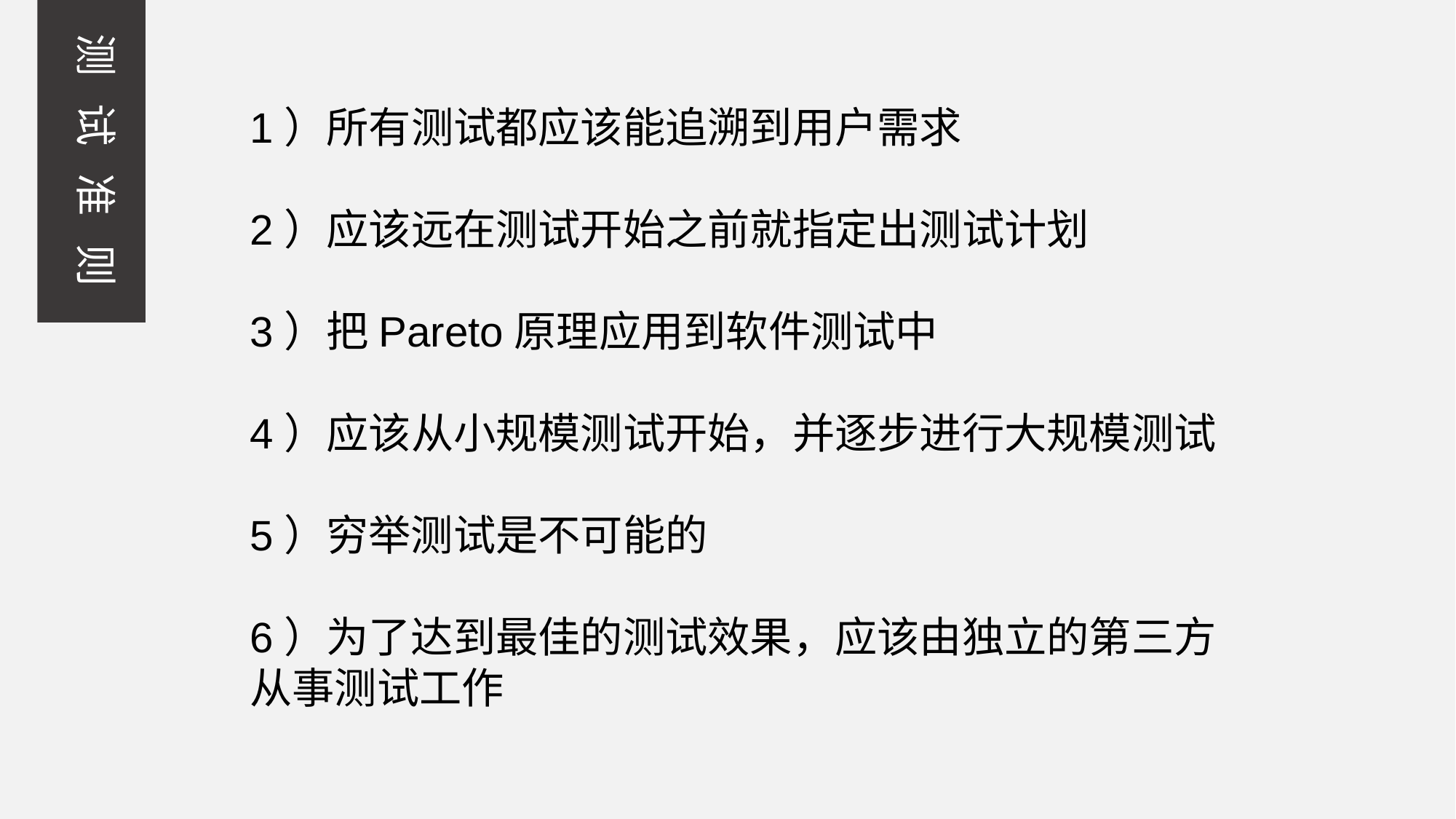

测 试 准 则
1）所有测试都应该能追溯到用户需求

2）应该远在测试开始之前就指定出测试计划

3）把Pareto原理应用到软件测试中

4）应该从小规模测试开始，并逐步进行大规模测试

5）穷举测试是不可能的

6）为了达到最佳的测试效果，应该由独立的第三方从事测试工作